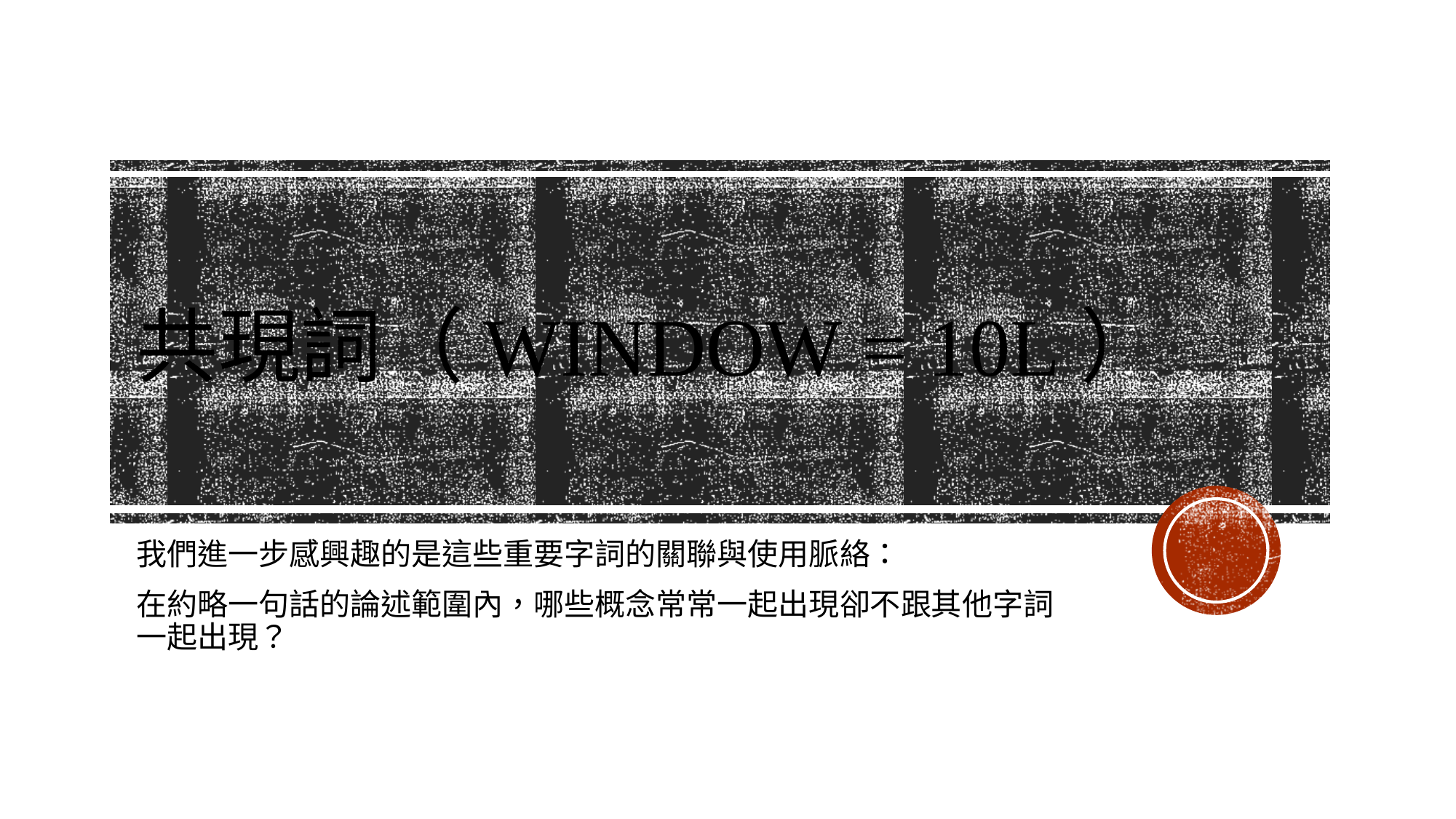

# 共現詞（Window = 10L）
我們進一步感興趣的是這些重要字詞的關聯與使用脈絡：
在約略一句話的論述範圍內，哪些概念常常一起出現卻不跟其他字詞一起出現？